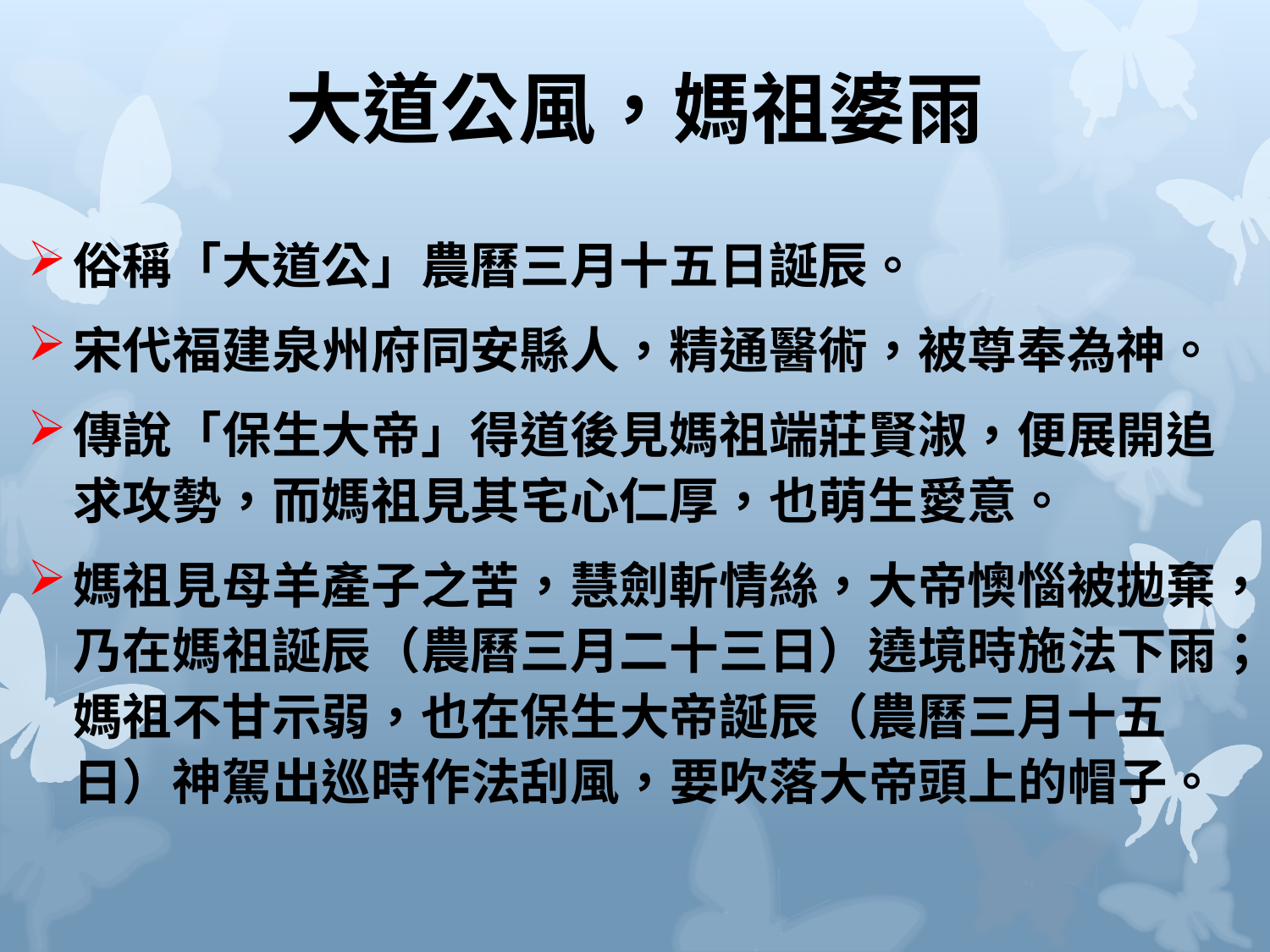

# 大道公風，媽祖婆雨
俗稱「大道公」農曆三月十五日誕辰。
宋代福建泉州府同安縣人，精通醫術，被尊奉為神。
傳說「保生大帝」得道後見媽祖端莊賢淑，便展開追求攻勢，而媽祖見其宅心仁厚，也萌生愛意。
媽祖見母羊產子之苦，慧劍斬情絲，大帝懊惱被拋棄，乃在媽祖誕辰（農曆三月二十三日）遶境時施法下雨；媽祖不甘示弱，也在保生大帝誕辰（農曆三月十五日）神駕出巡時作法刮風，要吹落大帝頭上的帽子。